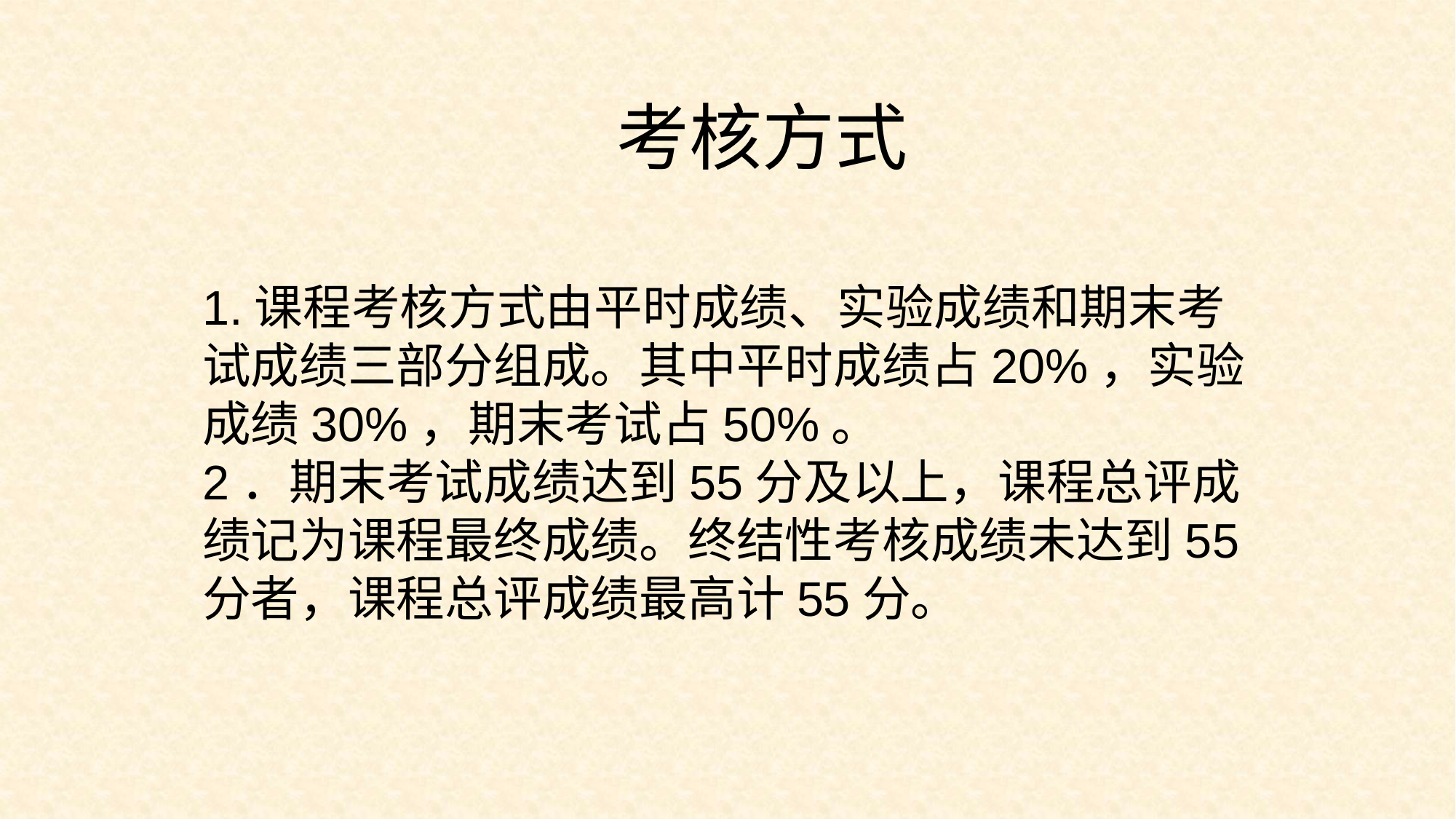

考核方式
1.课程考核方式由平时成绩、实验成绩和期末考试成绩三部分组成。其中平时成绩占20%，实验成绩30%，期末考试占50%。
2．期末考试成绩达到55分及以上，课程总评成绩记为课程最终成绩。终结性考核成绩未达到55分者，课程总评成绩最高计55分。